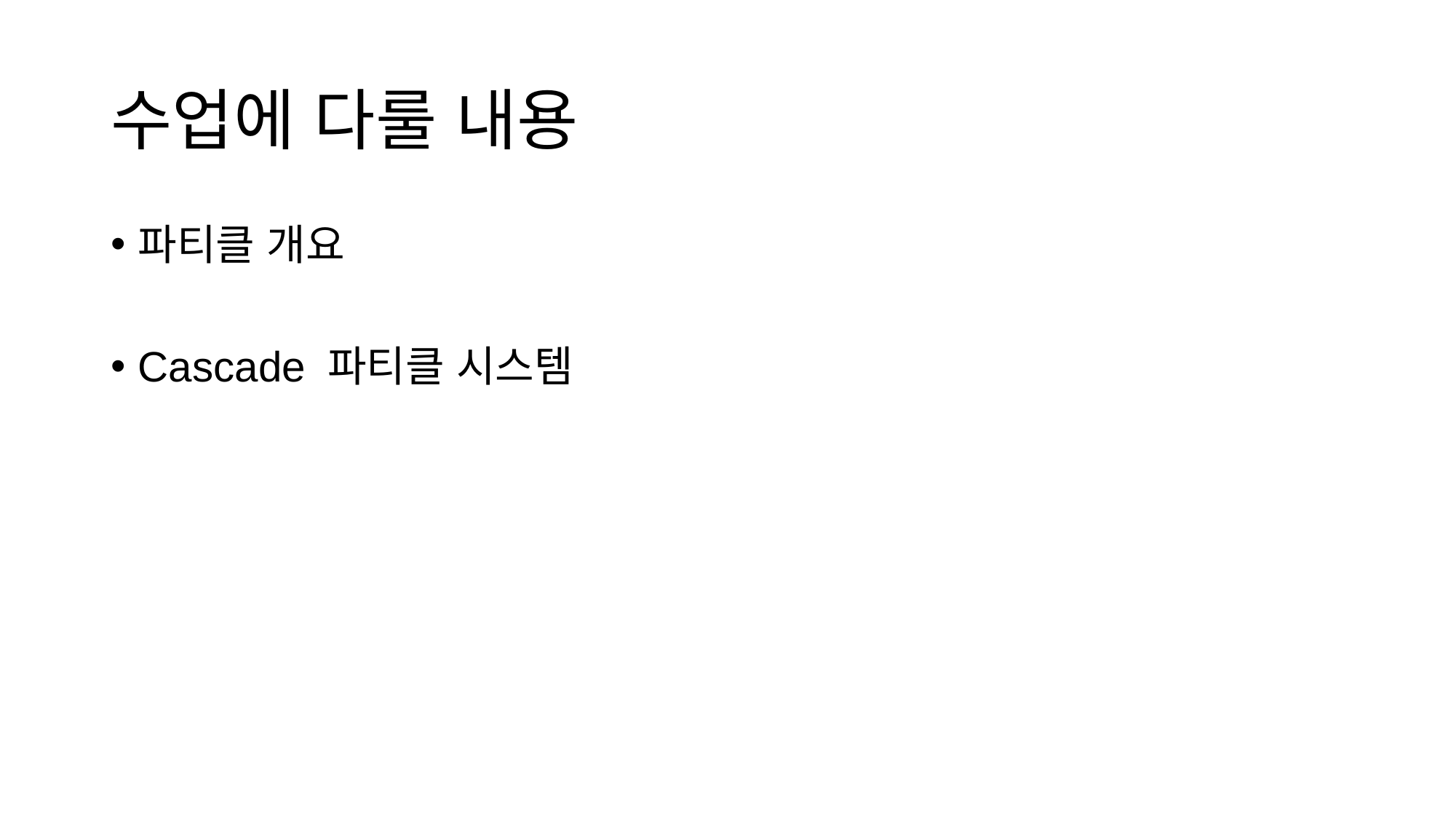

# 수업에 다룰 내용
파티클 개요

Cascade 파티클 시스템